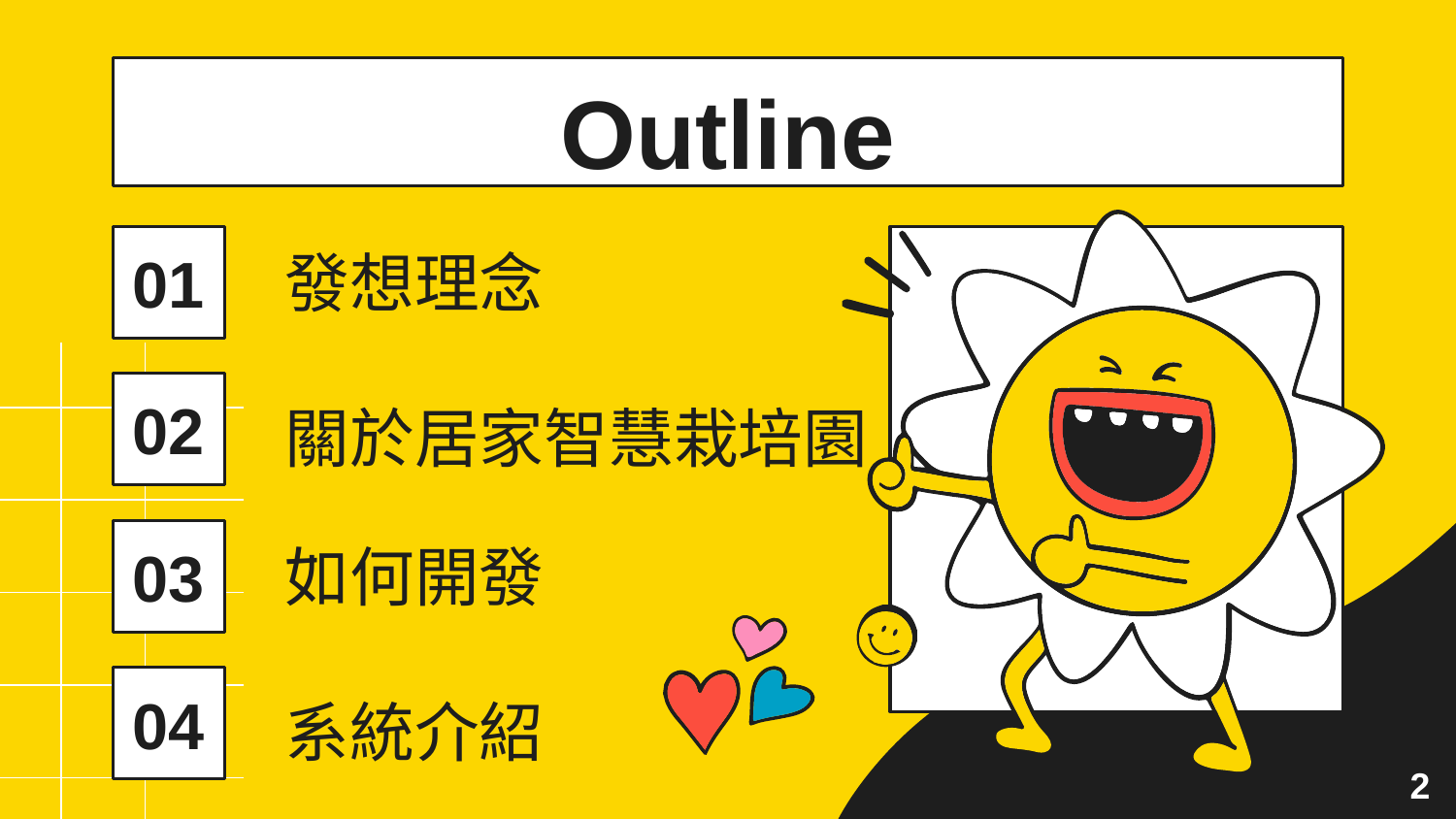

# Outline

01

發想理念
02
關於居家智慧栽培園
03
如何開發

04
系統介紹
2